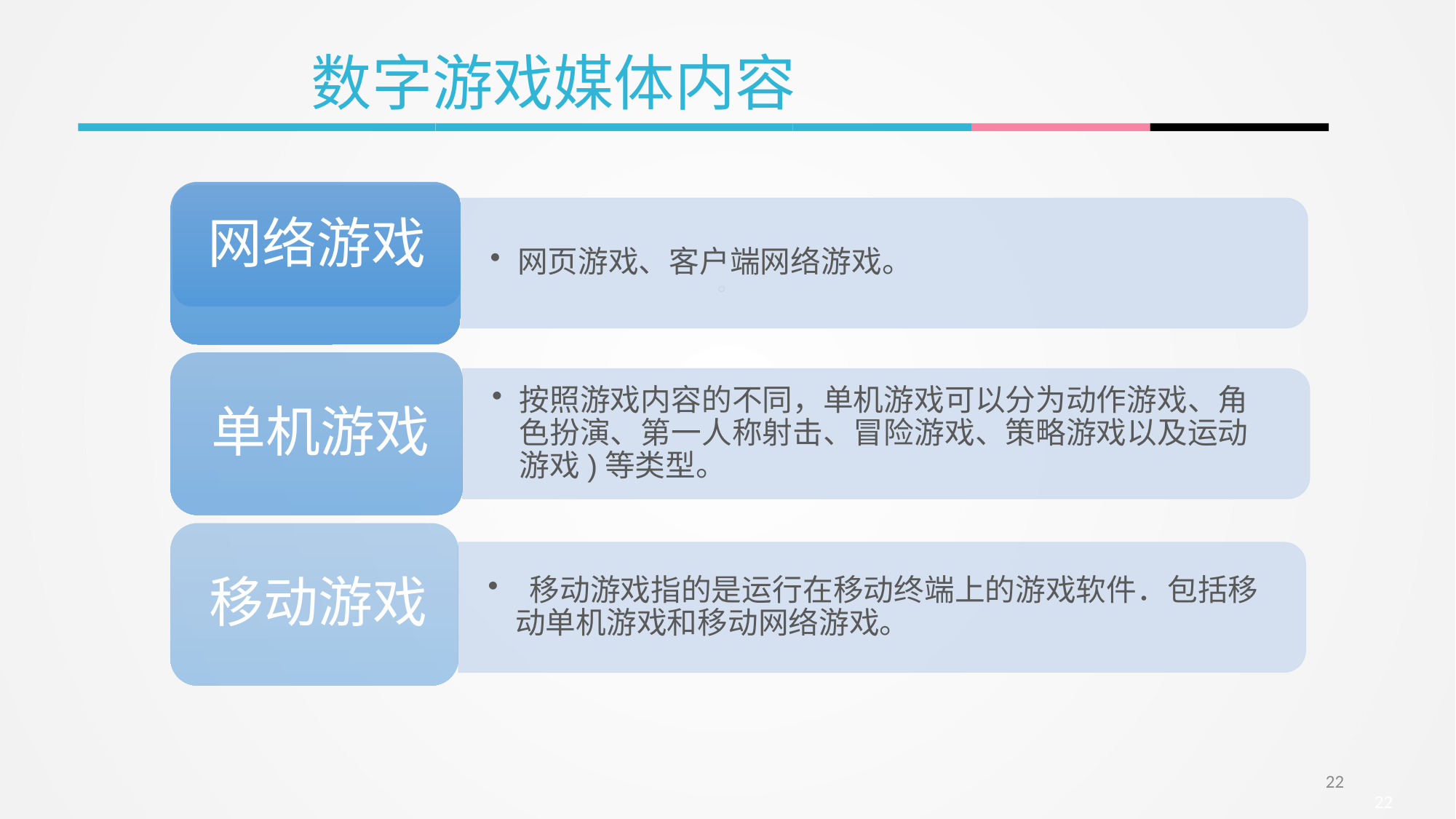

数字游戏媒体内容

网页游戏、客户端网络游戏。

按照游戏内容的不同，单机游戏可以分为动作游戏、角色扮演、第一人称射击、冒险游戏、策略游戏以及运动游戏)等类型。
单机游戏
 移动游戏指的是运行在移动终端上的游戏软件．包括移动单机游戏和移动网络游戏。
移动游戏

网络游戏
。

22
22